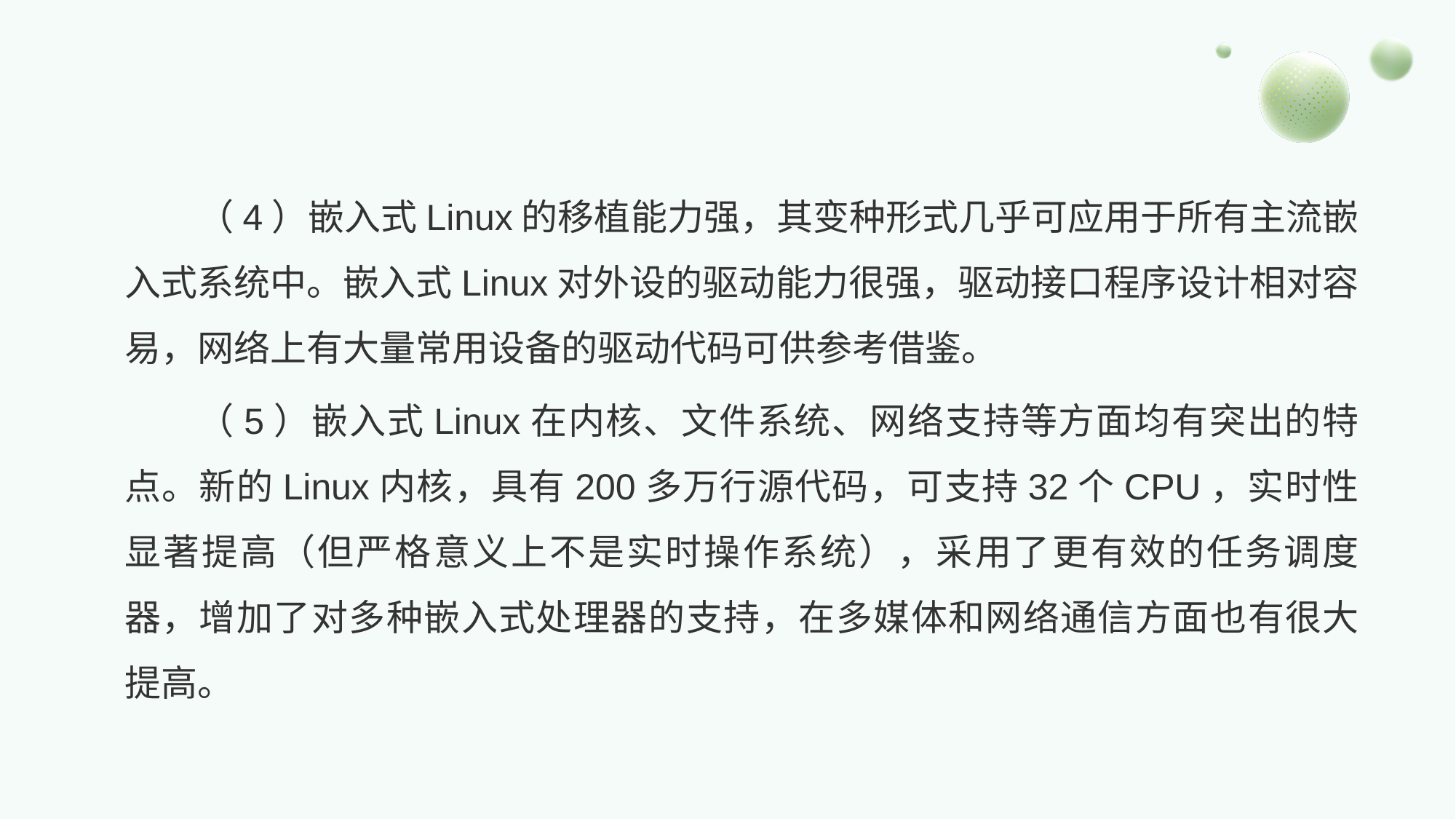

（4）嵌入式Linux的移植能力强，其变种形式几乎可应用于所有主流嵌入式系统中。嵌入式Linux对外设的驱动能力很强，驱动接口程序设计相对容易，网络上有大量常用设备的驱动代码可供参考借鉴。
（5）嵌入式Linux在内核、文件系统、网络支持等方面均有突出的特点。新的Linux内核，具有200多万行源代码，可支持32个CPU，实时性显著提高（但严格意义上不是实时操作系统），采用了更有效的任务调度器，增加了对多种嵌入式处理器的支持，在多媒体和网络通信方面也有很大提高。